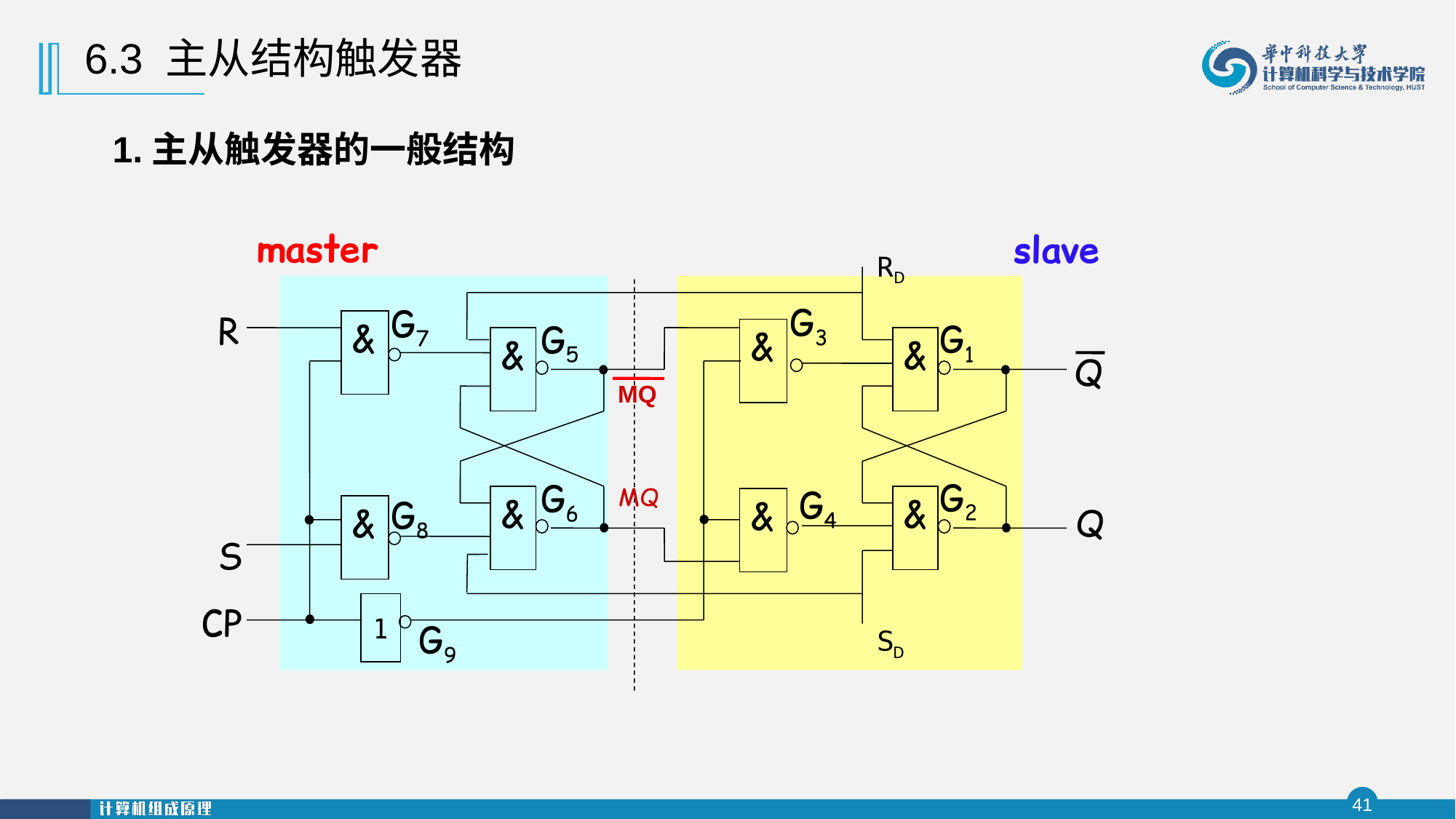

6.3 主从结构触发器
 1.主从触发器的一般结构
master
slave
RD

SD

G3
G7
R

&
G1
G5

&

&

&

&

Q

MQ

G2
G6
MQ
G4

&

G8

&
Q

&

S

CP

1
G9